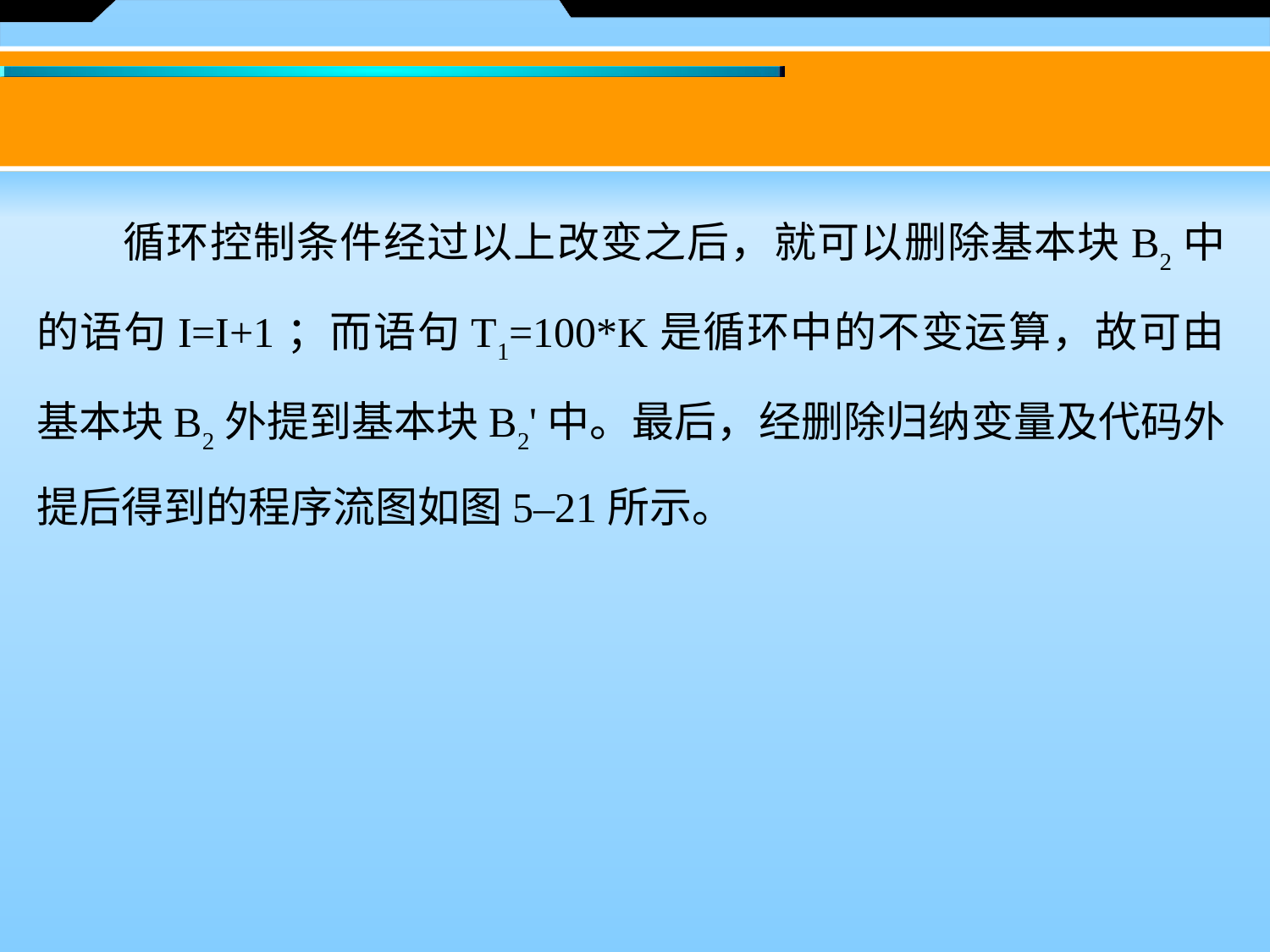

循环控制条件经过以上改变之后，就可以删除基本块B2中的语句I=I+1；而语句T1=100*K是循环中的不变运算，故可由基本块B2外提到基本块B2'中。最后，经删除归纳变量及代码外提后得到的程序流图如图5–21所示。